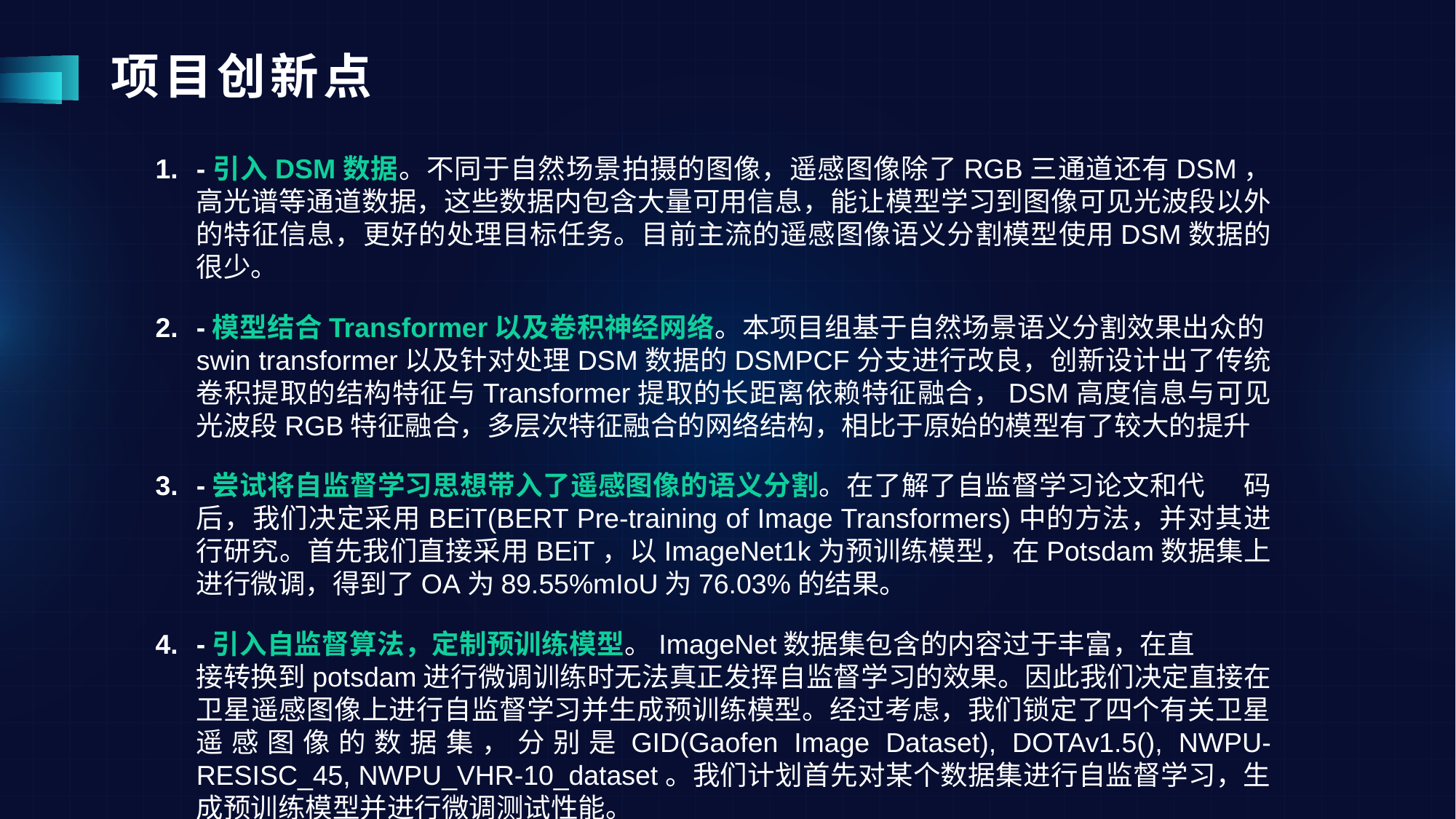

# 项目创新点
-引入DSM数据。不同于自然场景拍摄的图像，遥感图像除了RGB三通道还有DSM，高光谱等通道数据，这些数据内包含大量可用信息，能让模型学习到图像可见光波段以外的特征信息，更好的处理目标任务。目前主流的遥感图像语义分割模型使用DSM数据的很少。
-模型结合Transformer以及卷积神经网络。本项目组基于自然场景语义分割效果出众的swin transformer以及针对处理DSM数据的DSMPCF分支进行改良，创新设计出了传统卷积提取的结构特征与Transformer提取的长距离依赖特征融合，DSM高度信息与可见光波段RGB特征融合，多层次特征融合的网络结构，相比于原始的模型有了较大的提升
-尝试将自监督学习思想带入了遥感图像的语义分割。在了解了自监督学习论文和代      码后，我们决定采用BEiT(BERT Pre-training of Image Transformers)中的方法，并对其进行研究。首先我们直接采用BEiT，以ImageNet1k为预训练模型，在Potsdam数据集上进行微调，得到了OA为89.55%mIoU为76.03%的结果。
-引入自监督算法，定制预训练模型。ImageNet数据集包含的内容过于丰富，在直             接转换到potsdam进行微调训练时无法真正发挥自监督学习的效果。因此我们决定直接在卫星遥感图像上进行自监督学习并生成预训练模型。经过考虑，我们锁定了四个有关卫星遥感图像的数据集，分别是GID(Gaofen Image Dataset), DOTAv1.5(), NWPU-RESISC_45, NWPU_VHR-10_dataset。我们计划首先对某个数据集进行自监督学习，生成预训练模型并进行微调测试性能。